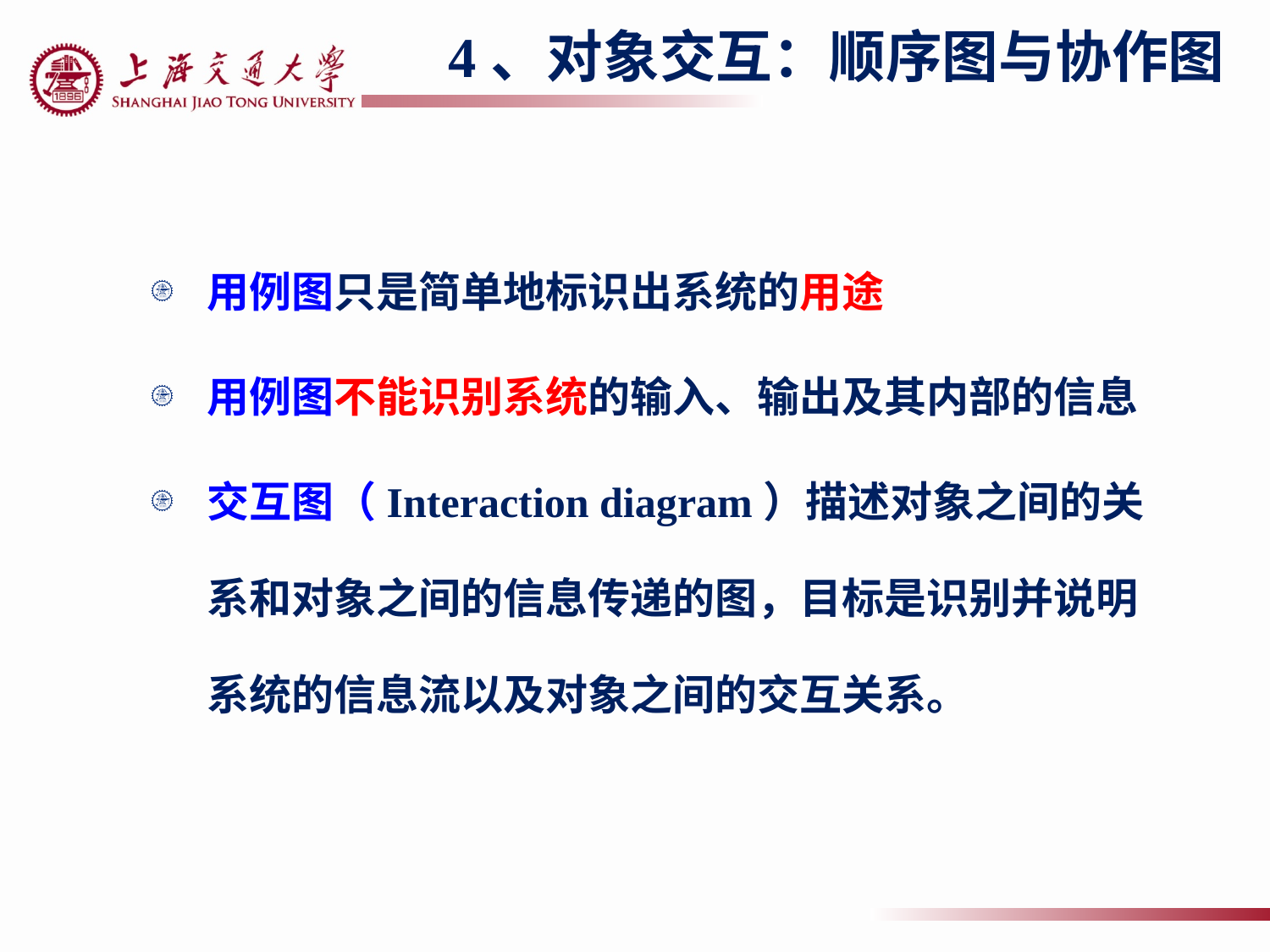

4、对象交互：顺序图与协作图
用例图只是简单地标识出系统的用途
用例图不能识别系统的输入、输出及其内部的信息
交互图（Interaction diagram）描述对象之间的关系和对象之间的信息传递的图，目标是识别并说明系统的信息流以及对象之间的交互关系。